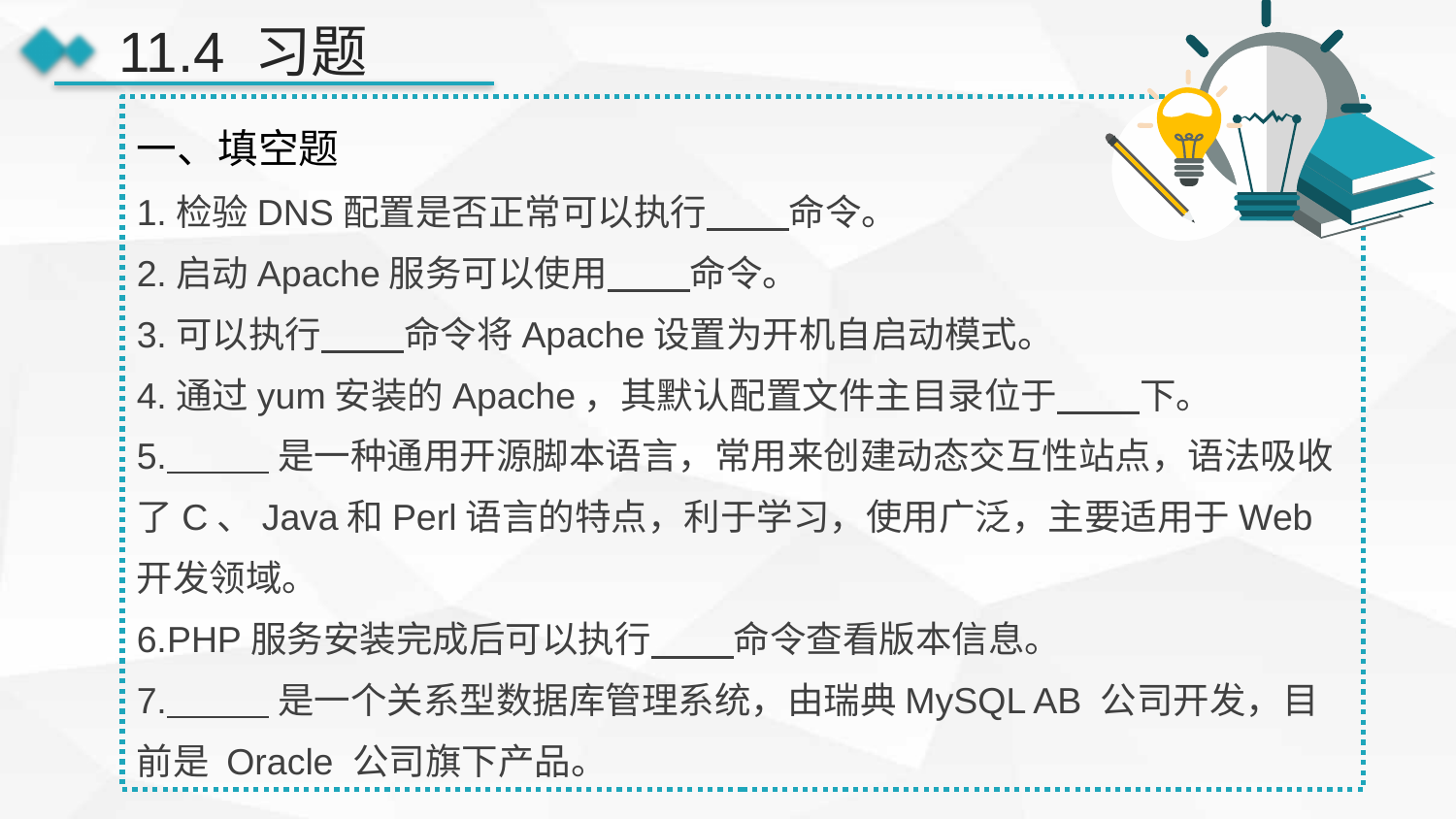

11.4 习题

一、填空题
1.检验DNS配置是否正常可以执行          命令。
2.启动Apache服务可以使用          命令。
3.可以执行          命令将Apache设置为开机自启动模式。
4.通过yum安装的Apache，其默认配置文件主目录位于          下。
5.          是一种通用开源脚本语言，常用来创建动态交互性站点，语法吸收了C、Java和Perl语言的特点，利于学习，使用广泛，主要适用于Web开发领域。
6.PHP服务安装完成后可以执行          命令查看版本信息。
7.          是一个关系型数据库管理系统，由瑞典MySQL AB 公司开发，目前是 Oracle 公司旗下产品。